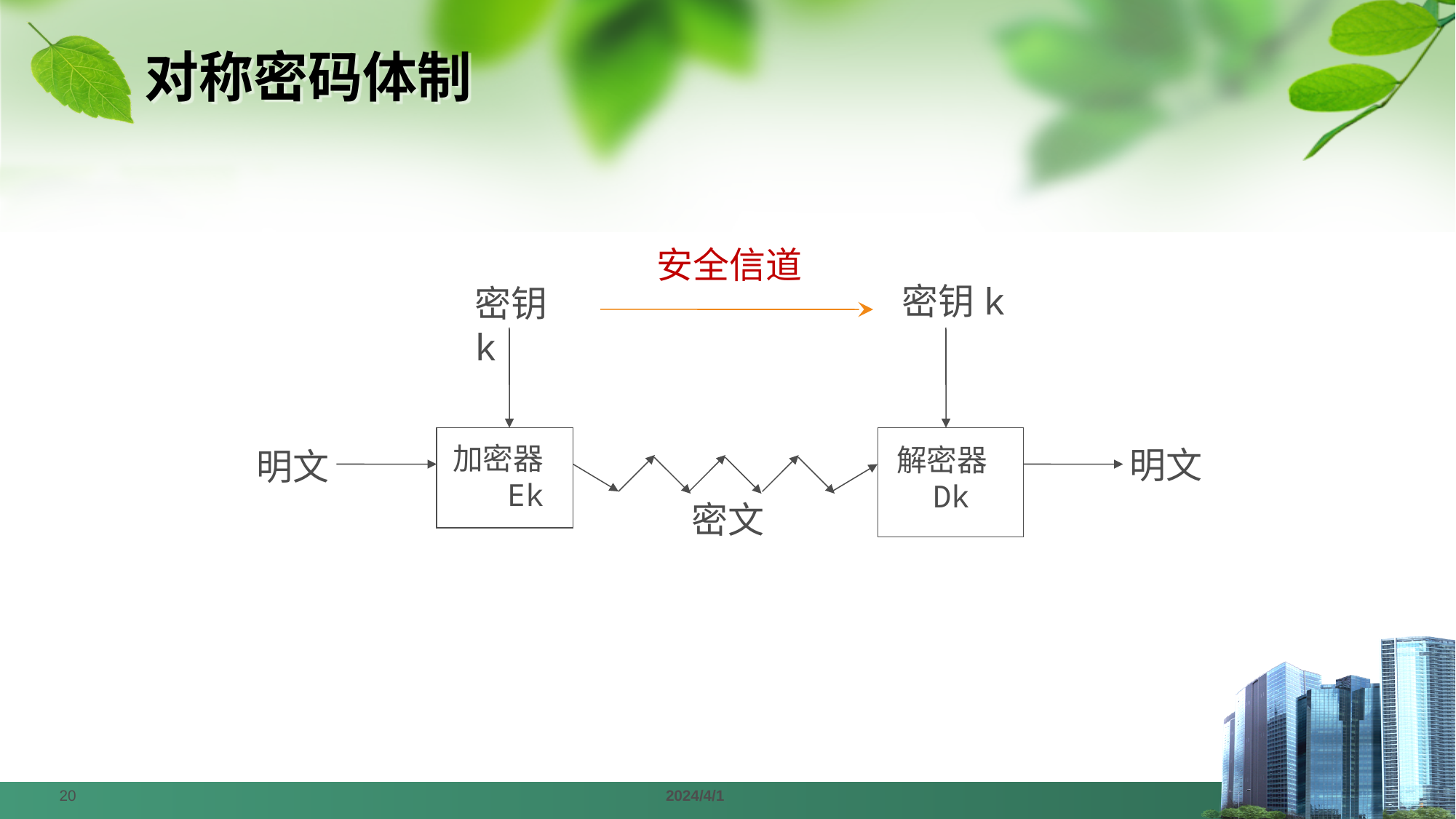

# 对称密码体制
安全信道
密钥k
密钥k

加密器
   Ek
解密器
  Dk
明文
明文

密文

20
2024/4/1